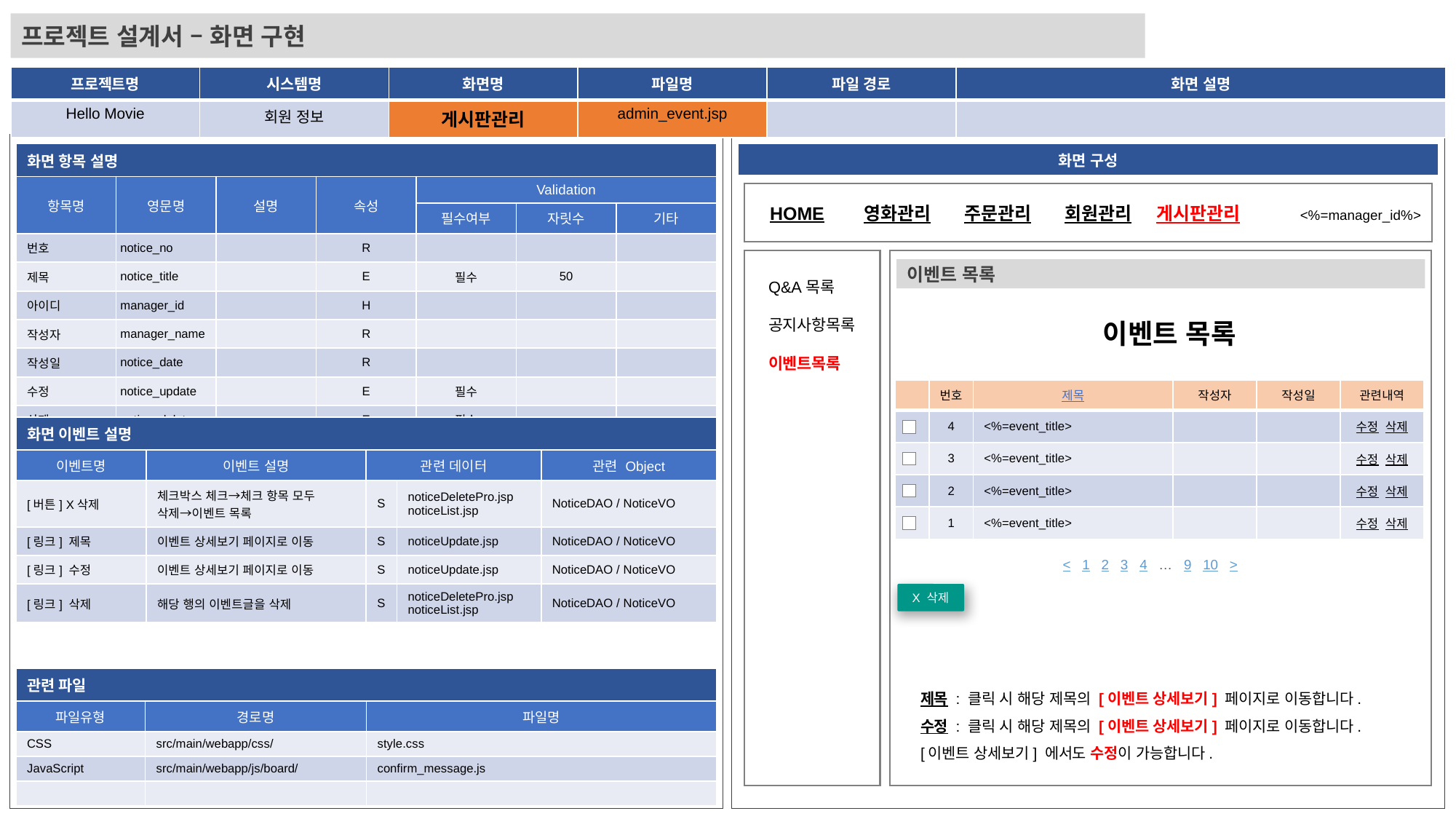

프로젝트 설계서 – 화면 구현
| 프로젝트명 | 시스템명 | 화면명 | 파일명 | 파일 경로 | 화면 설명 |
| --- | --- | --- | --- | --- | --- |
| Hello Movie | 회원 정보 | 게시판관리 | admin\_event.jsp |  |  |

| 화면 항목 설명 |  |  |  |  |  |  |
| --- | --- | --- | --- | --- | --- | --- |
| 항목명 | 영문명 | 설명 | 속성 | Validation |  |  |
|  |  |  |  | 필수여부 | 자릿수 | 기타 |
| 번호 | notice\_no |  | R |  |  |  |
| 제목 | notice\_title |  | E | 필수 | 50 |  |
| 아이디 | manager\_id |  | H |  |  |  |
| 작성자 | manager\_name |  | R |  |  |  |
| 작성일 | notice\_date |  | R |  |  |  |
| 수정 | notice\_update |  | E | 필수 |  |  |
| 삭제 | notice\_delete |  | E | 필수 |  |  |
| 화면 구성 |
| --- |

HOME
영화관리
주문관리
회원관리
게시판관리
<%=manager_id%>

이벤트 목록
Q&A목록

공지사항목록

이벤트목록
이벤트 목록
|  | 번호 | 제목 | 작성자 | 작성일 | 관련내역 |
| --- | --- | --- | --- | --- | --- |
|  | 4 | <%=event\_title> |  |  | 수정 삭제 |
|  | 3 | <%=event\_title> |  |  | 수정 삭제 |
|  | 2 | <%=event\_title> |  |  | 수정 삭제 |
|  | 1 | <%=event\_title> |  |  | 수정 삭제 |
| 화면 이벤트 설명 |  |  |  |  |
| --- | --- | --- | --- | --- |
| 이벤트명 | 이벤트 설명 | 관련 데이터 |  | 관련 Object |
| [버튼] X삭제 | 체크박스 체크→체크 항목 모두 삭제→이벤트 목록 | S | noticeDeletePro.jsp noticeList.jsp | NoticeDAO / NoticeVO |
| [링크] 제목 | 이벤트 상세보기 페이지로 이동 | S | noticeUpdate.jsp | NoticeDAO / NoticeVO |
| [링크] 수정 | 이벤트 상세보기 페이지로 이동 | S | noticeUpdate.jsp | NoticeDAO / NoticeVO |
| [링크] 삭제 | 해당 행의 이벤트글을 삭제 | S | noticeDeletePro.jsp noticeList.jsp | NoticeDAO / NoticeVO |

<   1   2   3   4   …   9   10   >
X 삭제
| 관련 파일 |  |  |
| --- | --- | --- |
| 파일유형 | 경로명 | 파일명 |
| CSS | src/main/webapp/css/ | style.css |
| JavaScript | src/main/webapp/js/board/ | confirm\_message.js |
|  |  |  |
제목 : 클릭 시 해당 제목의 [이벤트 상세보기] 페이지로 이동합니다.
수정 : 클릭 시 해당 제목의 [이벤트 상세보기] 페이지로 이동합니다.
[이벤트 상세보기] 에서도 수정이 가능합니다.